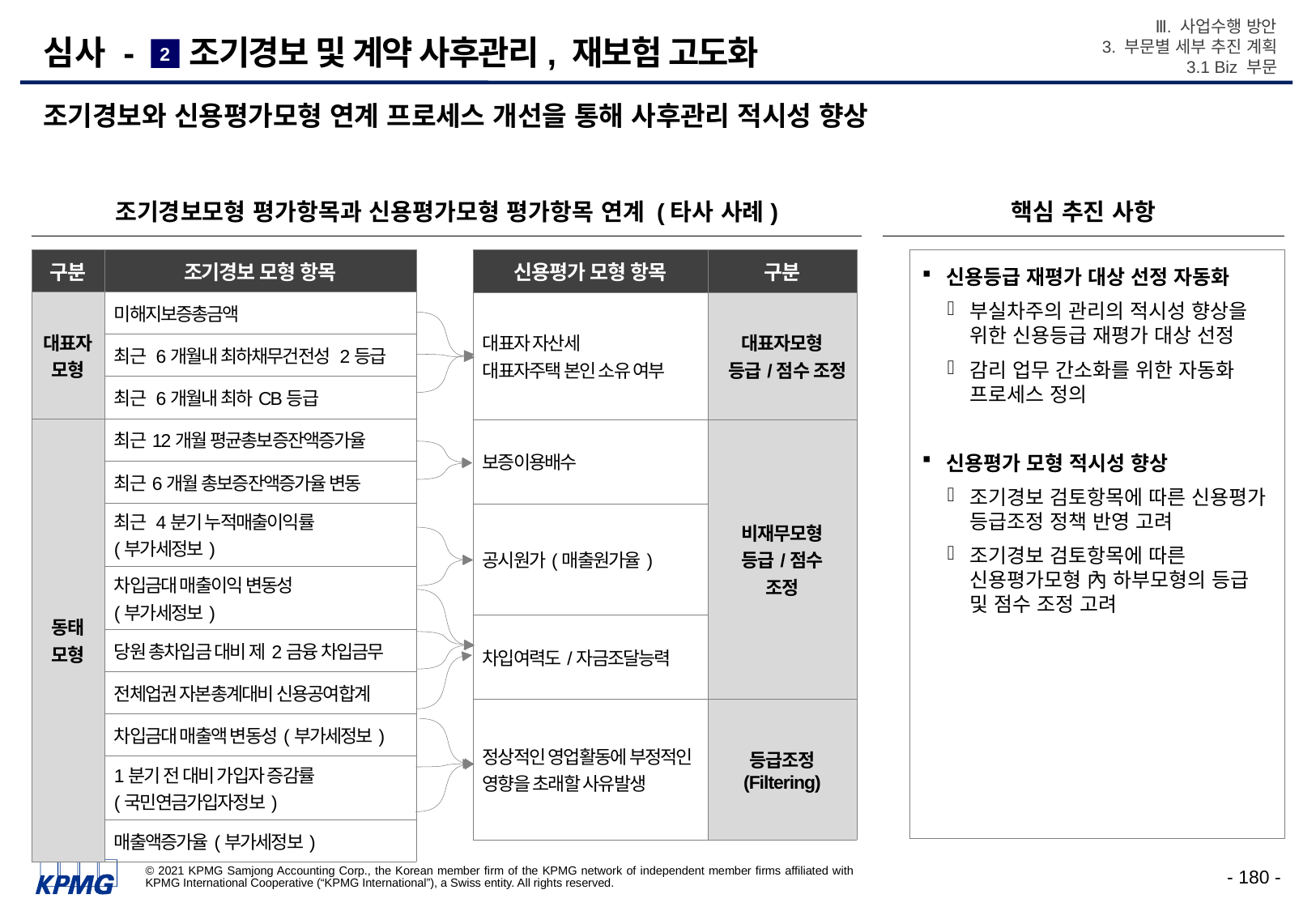

Ⅲ. 사업수행 방안
3. 부문별 세부 추진 계획
3.1 Biz 부문
# 심사 -     조기경보 및 계약 사후관리, 재보험 고도화
2
조기경보와 신용평가모형 연계 프로세스 개선을 통해 사후관리 적시성 향상
조기경보모형 평가항목과 신용평가모형 평가항목 연계 (타사 사례)
핵심 추진 사항
| 구분 | 조기경보 모형 항목 |
| --- | --- |
| 대표자 모형 | 미해지보증총금액 |
|  | 최근 6개월내 최하채무건전성 2등급 |
|  | 최근 6개월내 최하CB등급 |
| 동태 모형 | 최근12개월 평균총보증잔액증가율 |
|  | 최근6개월 총보증잔액증가율 변동 |
|  | 최근 4분기 누적매출이익률 (부가세정보) |
|  | 차입금대 매출이익 변동성 (부가세정보) |
|  | 당원 총차입금 대비 제2금융 차입금무 |
|  | 전체업권 자본총계대비 신용공여합계 |
|  | 차입금대 매출액 변동성(부가세정보) |
|  | 1분기 전 대비 가입자 증감률 (국민연금가입자정보) |
|  | 매출액증가율(부가세정보) |
| 신용평가 모형 항목 | 구분 |
| --- | --- |
| 대표자 자산세 대표자주택 본인 소유 여부 | 대표자모형 등급/점수 조정 |
| 보증이용배수 | 비재무모형 등급/점수 조정 |
| 공시원가(매출원가율) |  |
| 차입여력도/자금조달능력 |  |
| 정상적인 영업활동에 부정적인 영향을 초래할 사유발생 | 등급조정 (Filtering) |
신용등급 재평가 대상 선정 자동화
부실차주의 관리의 적시성 향상을 위한 신용등급 재평가 대상 선정
감리 업무 간소화를 위한 자동화 프로세스 정의

신용평가 모형 적시성 향상
조기경보 검토항목에 따른 신용평가 등급조정 정책 반영 고려
조기경보 검토항목에 따른 신용평가모형 內 하부모형의 등급 및 점수 조정 고려